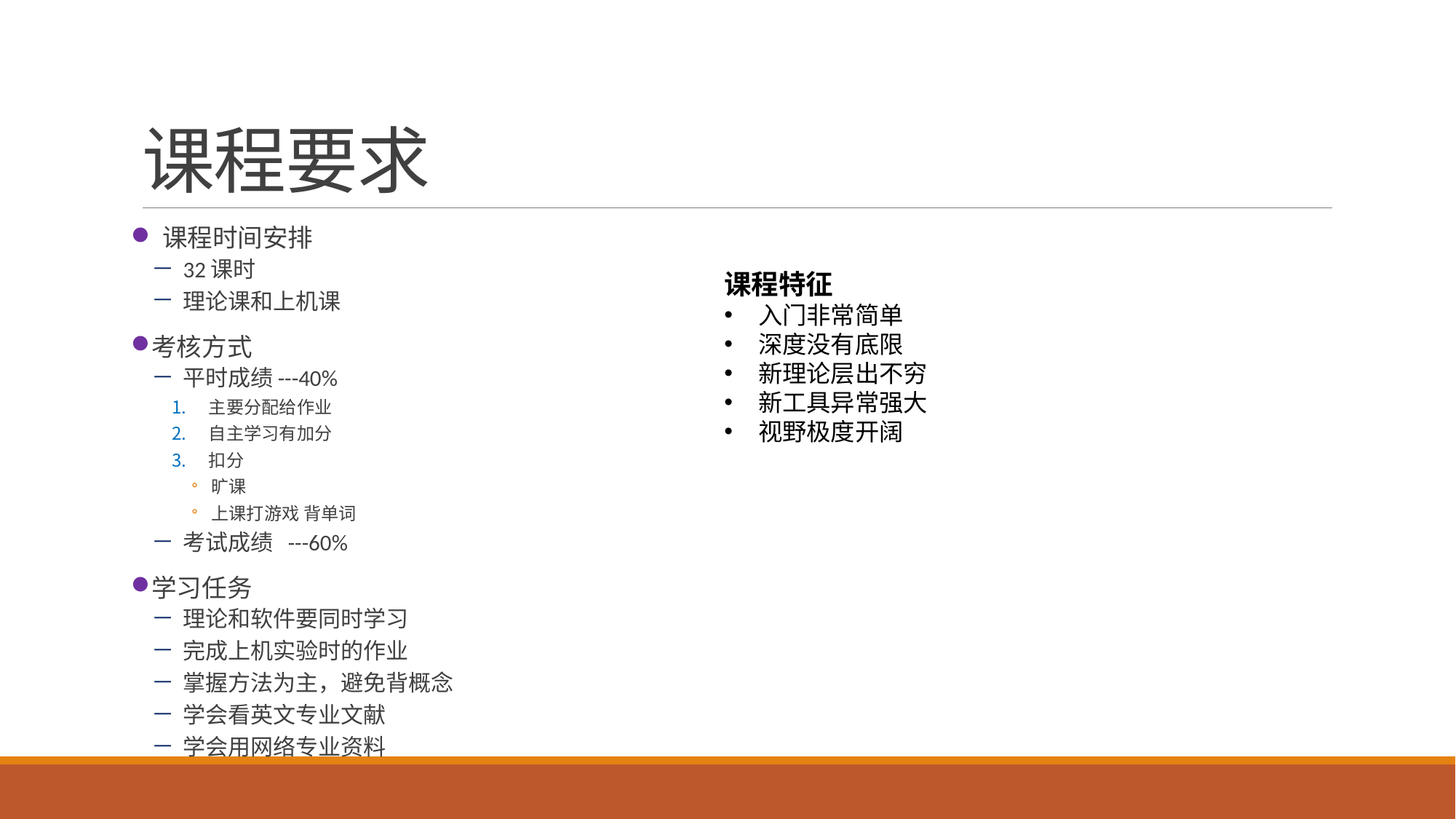

# 课程要求
 课程时间安排
32课时
理论课和上机课
考核方式
平时成绩---40%
主要分配给作业
自主学习有加分
扣分
旷课
上课打游戏 背单词
考试成绩  ---60%
学习任务
理论和软件要同时学习
完成上机实验时的作业
掌握方法为主，避免背概念
学会看英文专业文献
学会用网络专业资料

课程特征
入门非常简单
深度没有底限
新理论层出不穷
新工具异常强大
视野极度开阔